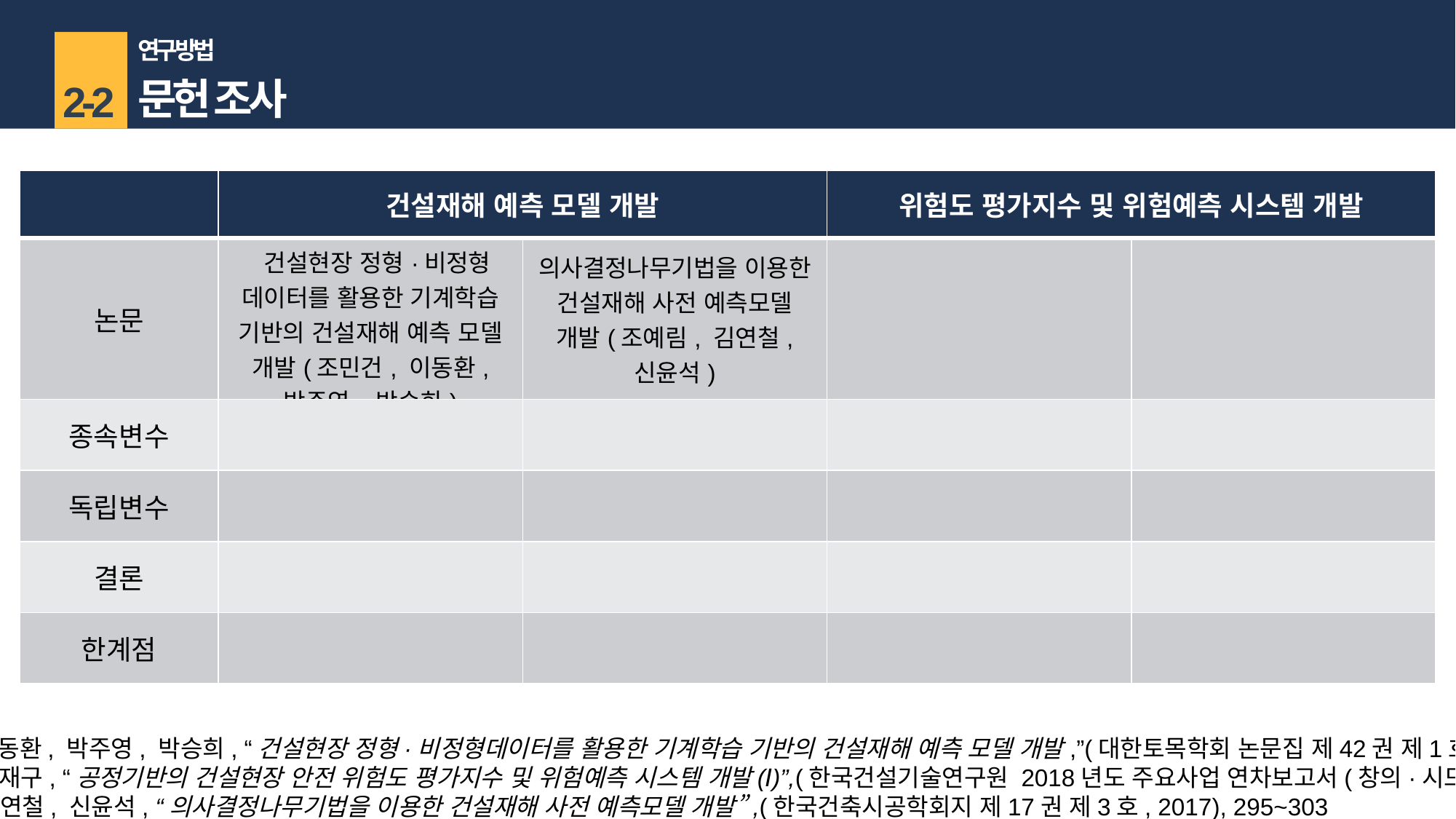

연구 방법

문헌 조사
2-2
위험도 평가지수 및 위험예측 시스템 개발
건설재해 예측 모델 개발
이론적 배경
∙ 건설현장 안전관리 담당자와 전문가
  자문을 통해 위험요인 도출하고 이를
  바탕으로 위험도평가지수 개발
|  | 건설재해 예측 모델 개발 |  | 위험도 평가지수 및 위험예측 시스템 개발 |  |
| --- | --- | --- | --- | --- |
| 논문 | 건설현장 정형·비정형 데이터를 활용한 기계학습 기반의 건설재해 예측 모델 개발(조민건, 이동환, 박주영, 박승희) | 의사결정나무기법을 이용한 건설재해 사전 예측모델 개발(조예림, 김연철, 신윤석) |  |  |
| 종속변수 |  |  |  |  |
| 독립변수 |  |  |  |  |
| 결론 |  |  |  |  |
| 한계점 |  |  |  |  |
∙ 의사결정나무 모델을 활용한 6가지
  재해유형 예측
∙ 건설현장 활용하여
  6가지 재해유데이터를형 예측

선행연구A - 조민건, 이동환, 박주영, 박승희, “건설현장 정형·비정형데이터를 활용한 기계학습 기반의 건설재해 예측 모델 개발,”(대한토목학회 논문집 제42권 제1호(통권 제220호), 2022), 127~134
선행연구B - 박환표, 한재구, “공정기반의 건설현장 안전 위험도 평가지수 및 위험예측 시스템 개발(Ⅰ)”,(한국건설기술연구원 2018년도 주요사업 연차보고서(창의·시드사업),2018),KICT 2018-076
선행연구C - 조예림, 김연철, 신윤석, “의사결정나무기법을 이용한 건설재해 사전 예측모델 개발”,(한국건축시공학회지 제17권 제3호, 2017), 295~303